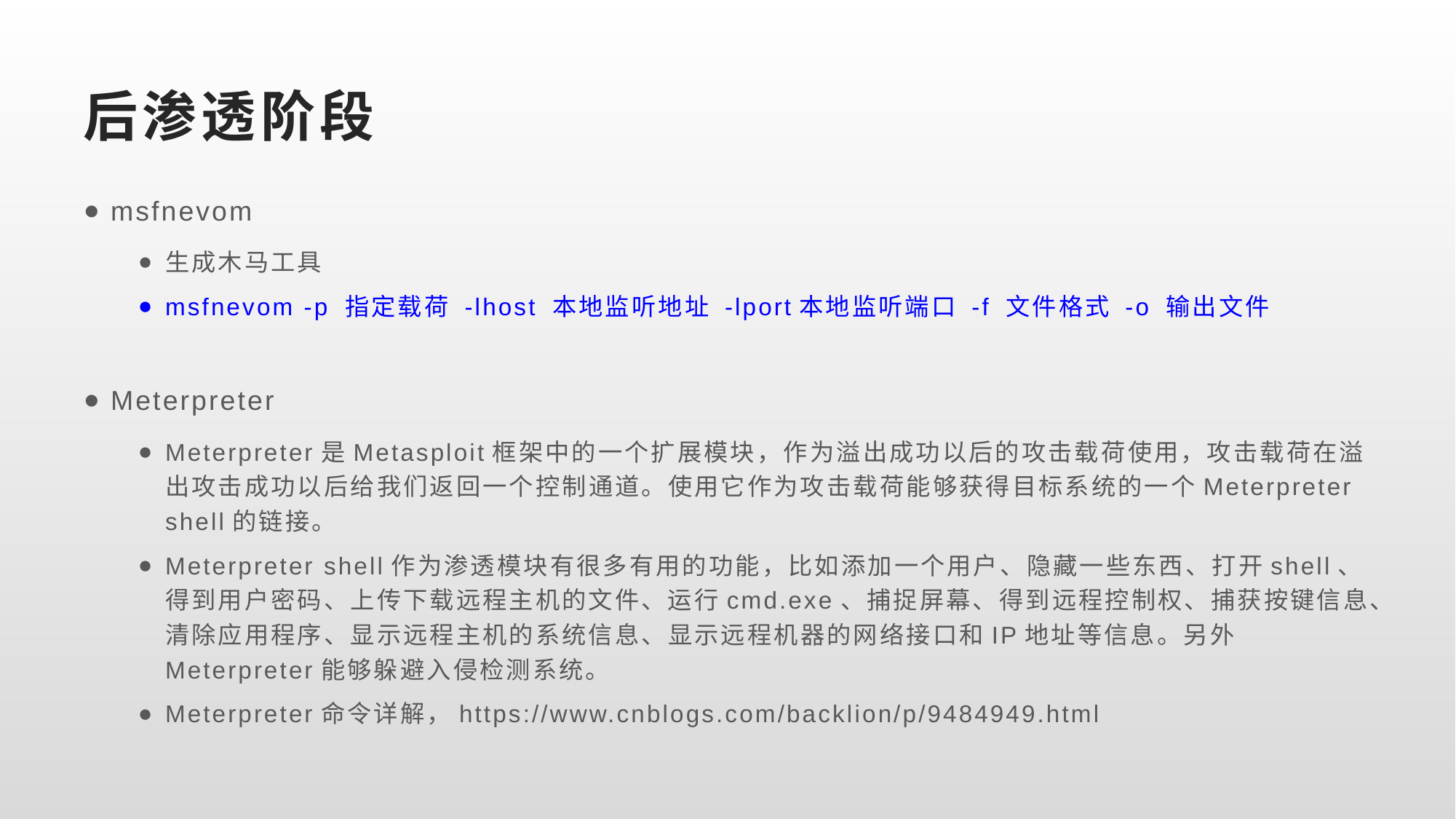

# 后渗透阶段
msfnevom
生成木马工具
msfnevom -p 指定载荷 -lhost 本地监听地址 -lport本地监听端口 -f 文件格式 -o 输出文件

Meterpreter
Meterpreter是Metasploit框架中的一个扩展模块，作为溢出成功以后的攻击载荷使用，攻击载荷在溢出攻击成功以后给我们返回一个控制通道。使用它作为攻击载荷能够获得目标系统的一个Meterpreter shell的链接。
Meterpreter shell作为渗透模块有很多有用的功能，比如添加一个用户、隐藏一些东西、打开shell、得到用户密码、上传下载远程主机的文件、运行cmd.exe、捕捉屏幕、得到远程控制权、捕获按键信息、清除应用程序、显示远程主机的系统信息、显示远程机器的网络接口和IP地址等信息。另外Meterpreter能够躲避入侵检测系统。
Meterpreter命令详解，https://www.cnblogs.com/backlion/p/9484949.html